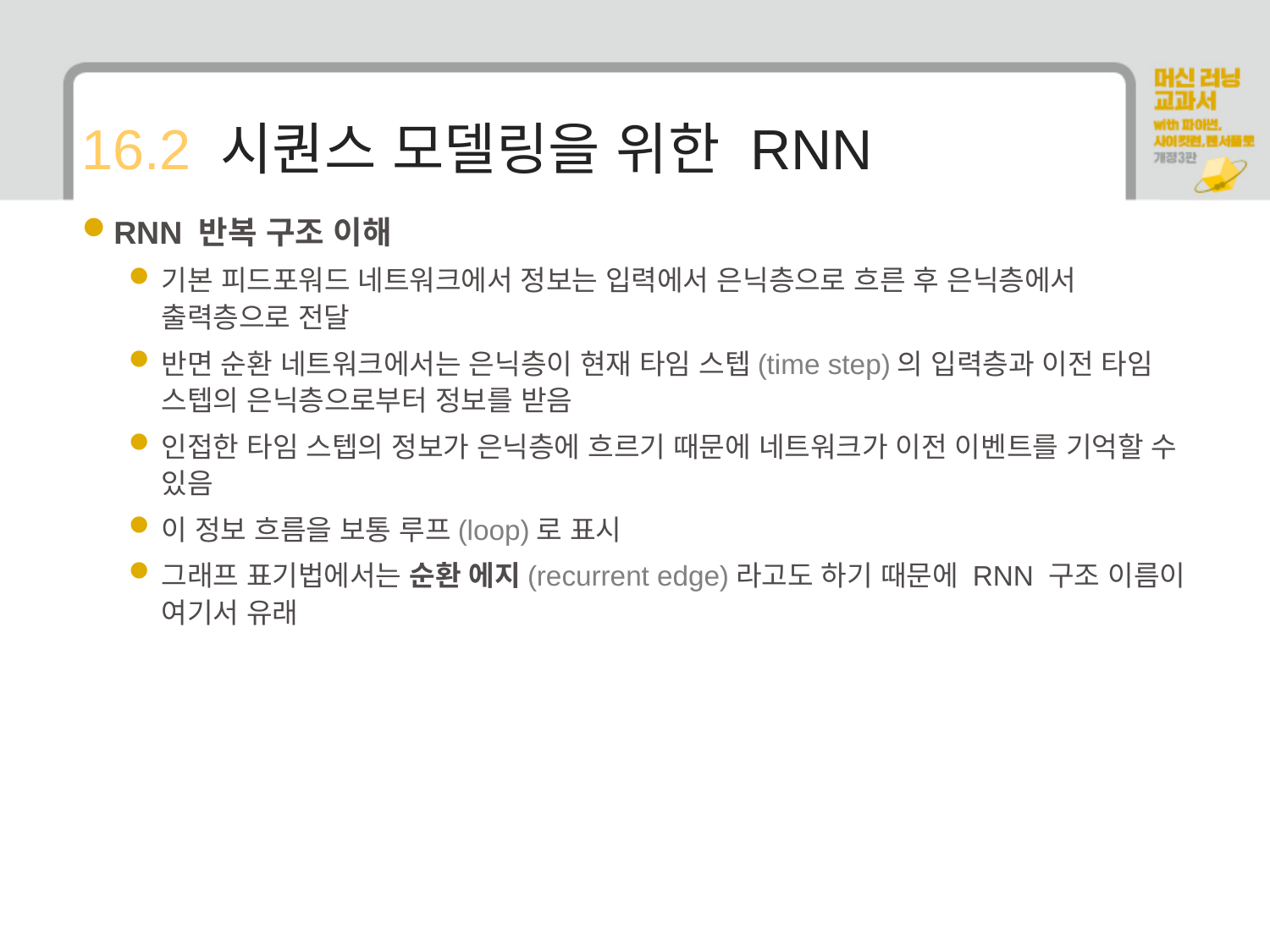

# 16.2 시퀀스 모델링을 위한 RNN
RNN 반복 구조 이해
기본 피드포워드 네트워크에서 정보는 입력에서 은닉층으로 흐른 후 은닉층에서 출력층으로 전달
반면 순환 네트워크에서는 은닉층이 현재 타임 스텝(time step)의 입력층과 이전 타임 스텝의 은닉층으로부터 정보를 받음
인접한 타임 스텝의 정보가 은닉층에 흐르기 때문에 네트워크가 이전 이벤트를 기억할 수 있음
이 정보 흐름을 보통 루프(loop)로 표시
그래프 표기법에서는 순환 에지(recurrent edge)라고도 하기 때문에 RNN 구조 이름이 여기서 유래